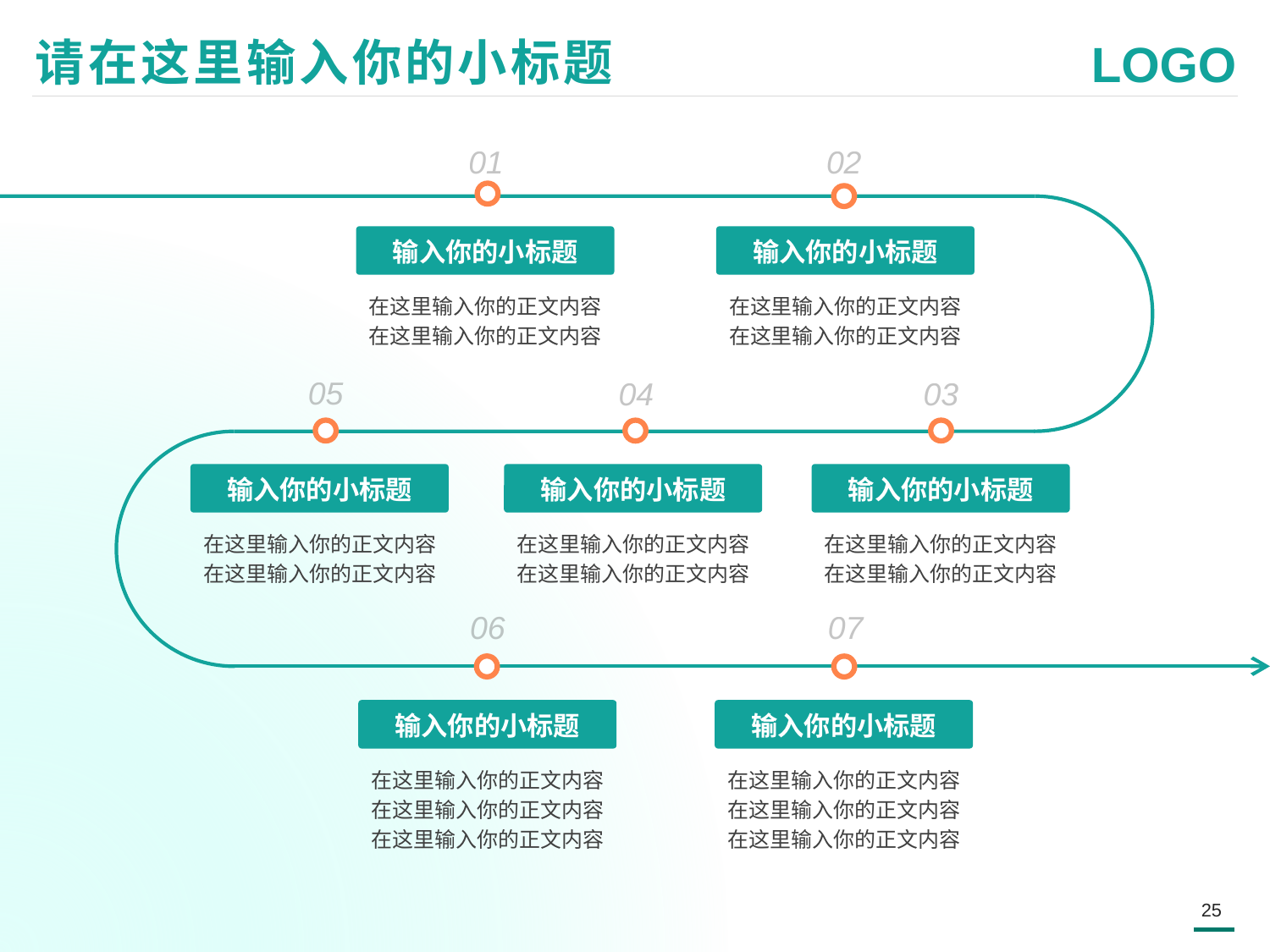

请在这里输入你的小标题

01
02

输入你的小标题
在这里输入你的正文内容
在这里输入你的正文内容

输入你的小标题
在这里输入你的正文内容
在这里输入你的正文内容
输入你的小标题
05
04
03

输入你的小标题
在这里输入你的正文内容
在这里输入你的正文内容

输入你的小标题
在这里输入你的正文内容
在这里输入你的正文内容

输入你的小标题
在这里输入你的正文内容
在这里输入你的正文内容
06
07

输入你的小标题
在这里输入你的正文内容
在这里输入你的正文内容
在这里输入你的正文内容

输入你的小标题
在这里输入你的正文内容
在这里输入你的正文内容
在这里输入你的正文内容